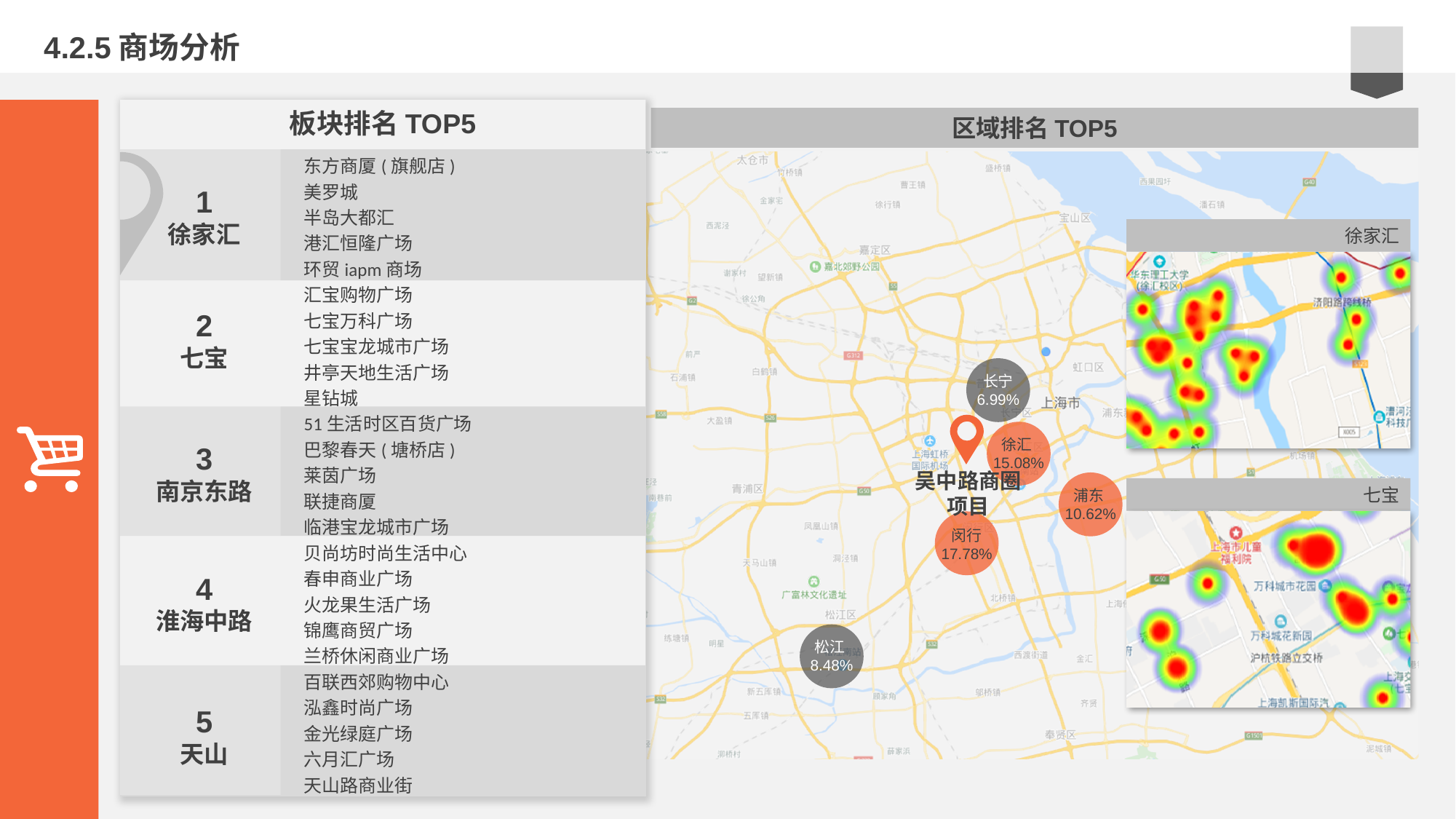

4.2.5商场分析
119

板块排名TOP5
区域排名TOP5
东方商厦(旗舰店)
美罗城
半岛大都汇
港汇恒隆广场
环贸iapm商场
汇宝购物广场
七宝万科广场
七宝宝龙城市广场
井亭天地生活广场
星钻城
51生活时区百货广场
巴黎春天(塘桥店)
莱茵广场
联捷商厦
临港宝龙城市广场
贝尚坊时尚生活中心
春申商业广场
火龙果生活广场
锦鹰商贸广场
兰桥休闲商业广场
百联西郊购物中心
泓鑫时尚广场
金光绿庭广场
六月汇广场
天山路商业街

1
徐家汇
徐家汇

2
七宝

长宁
6.99%

吴中路商圈项目

徐汇15.08%
3
南京东路

七宝
浦东10.62%

闵行
17.78%
4
淮海中路

松江8.48%

5
天山